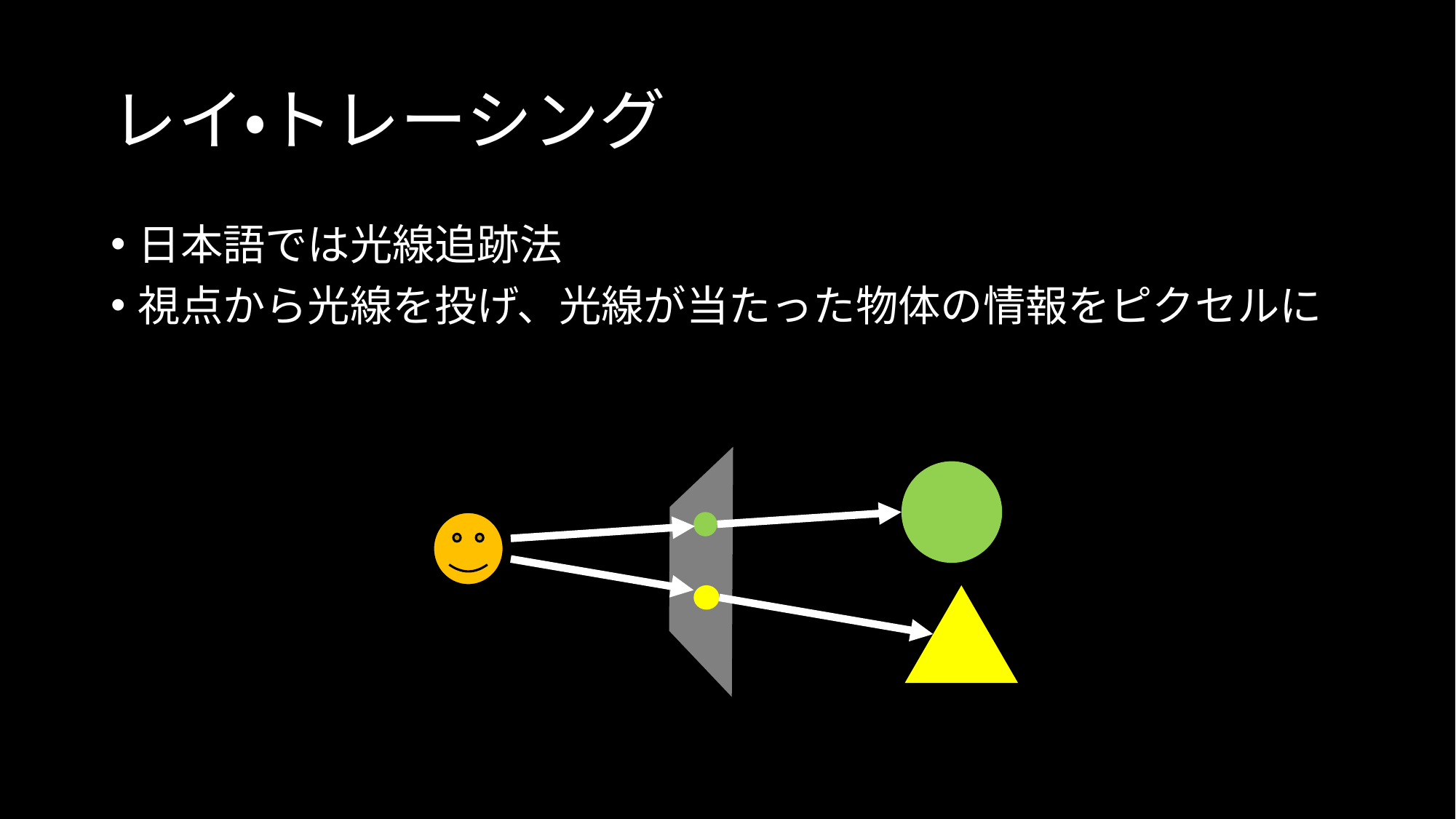

# レイ・トレーシング
日本語では光線追跡法
視点から光線を投げ、光線が当たった物体の情報をピクセルに